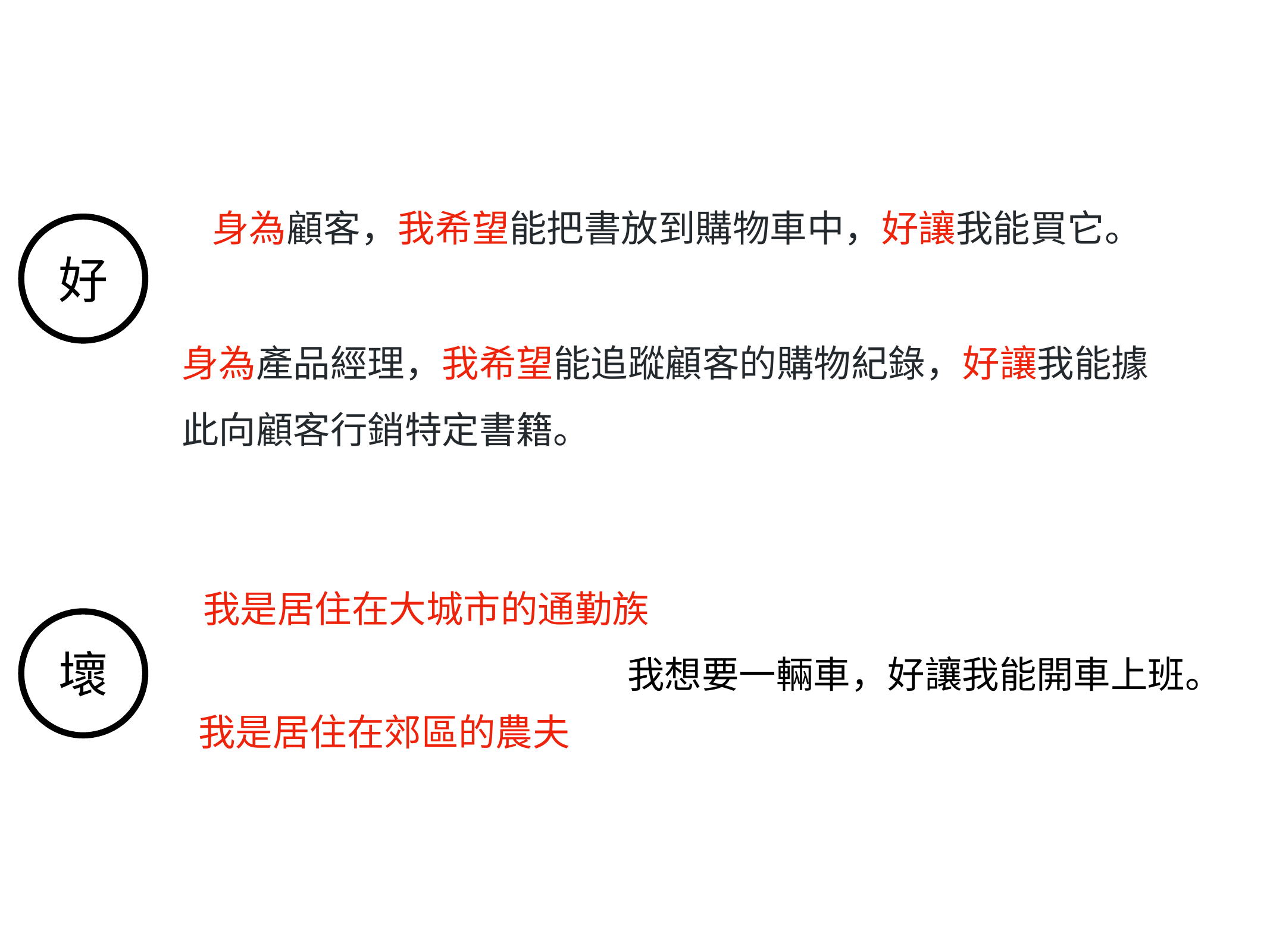

身為顧客，我希望能把書放到購物車中，好讓我能買它。
好

身為產品經理，我希望能追蹤顧客的購物紀錄，好讓我能據此向顧客行銷特定書籍。
我是居住在大城市的通勤族
壞

我想要一輛車，好讓我能開車上班。
我是居住在郊區的農夫